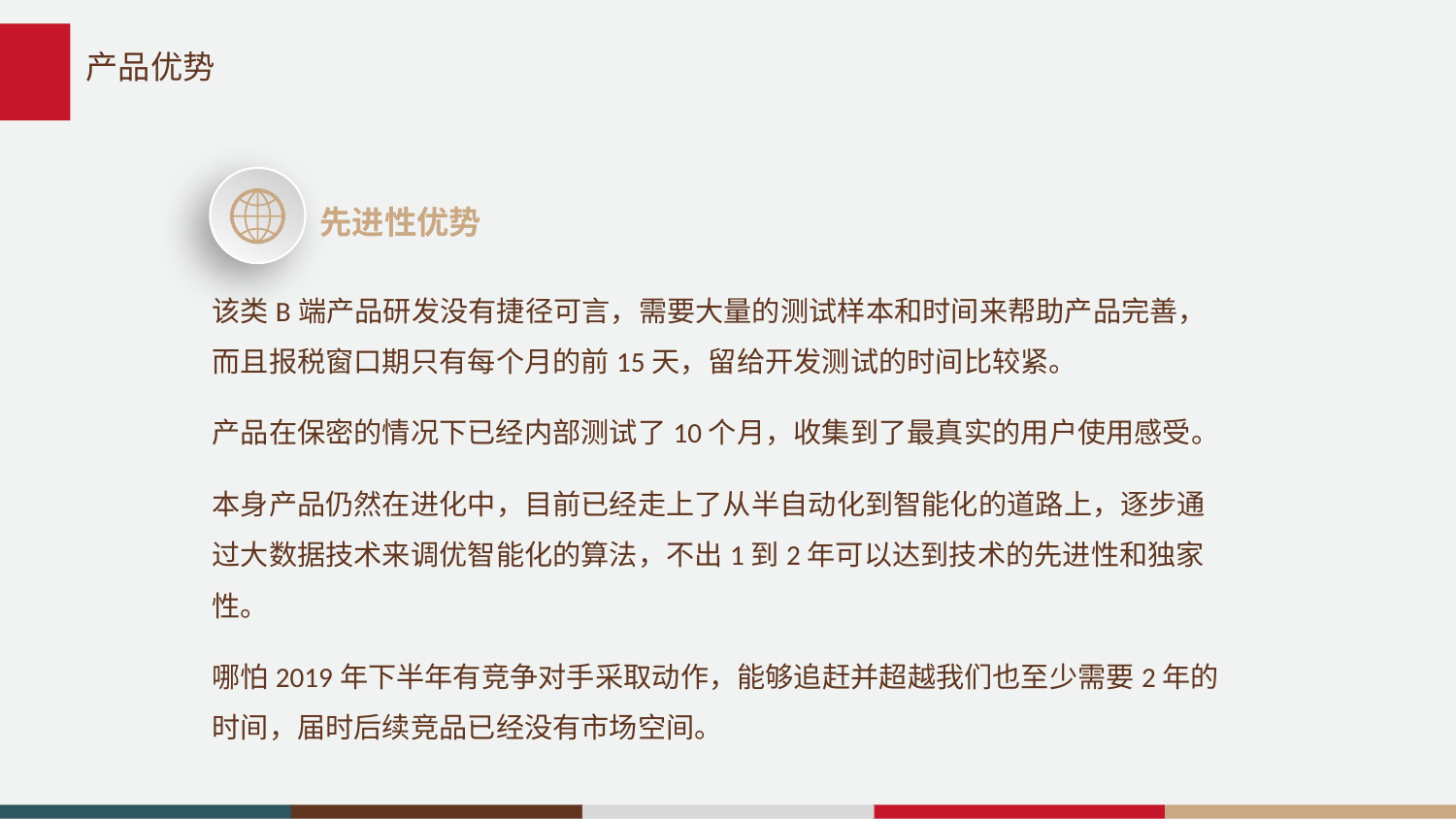

# 产品优势

先进性优势
该类B端产品研发没有捷径可言，需要大量的测试样本和时间来帮助产品完善，而且报税窗口期只有每个月的前15天，留给开发测试的时间比较紧。
产品在保密的情况下已经内部测试了10个月，收集到了最真实的用户使用感受。
本身产品仍然在进化中，目前已经走上了从半自动化到智能化的道路上，逐步通过大数据技术来调优智能化的算法，不出1到2年可以达到技术的先进性和独家性。
哪怕2019年下半年有竞争对手采取动作，能够追赶并超越我们也至少需要2年的时间，届时后续竞品已经没有市场空间。